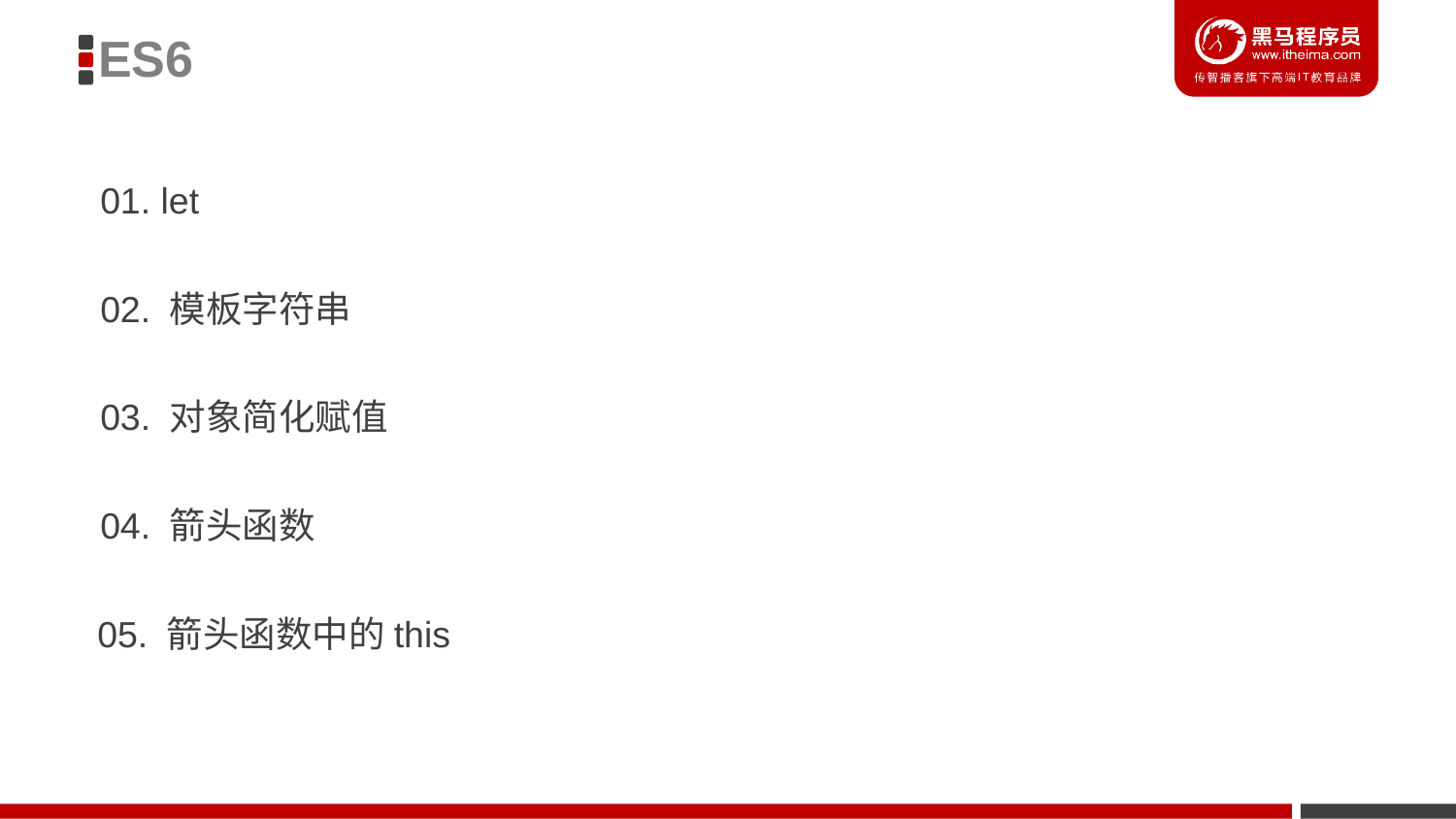

ES6
01. let
02. 模板字符串
03. 对象简化赋值
04. 箭头函数
05. 箭头函数中的this